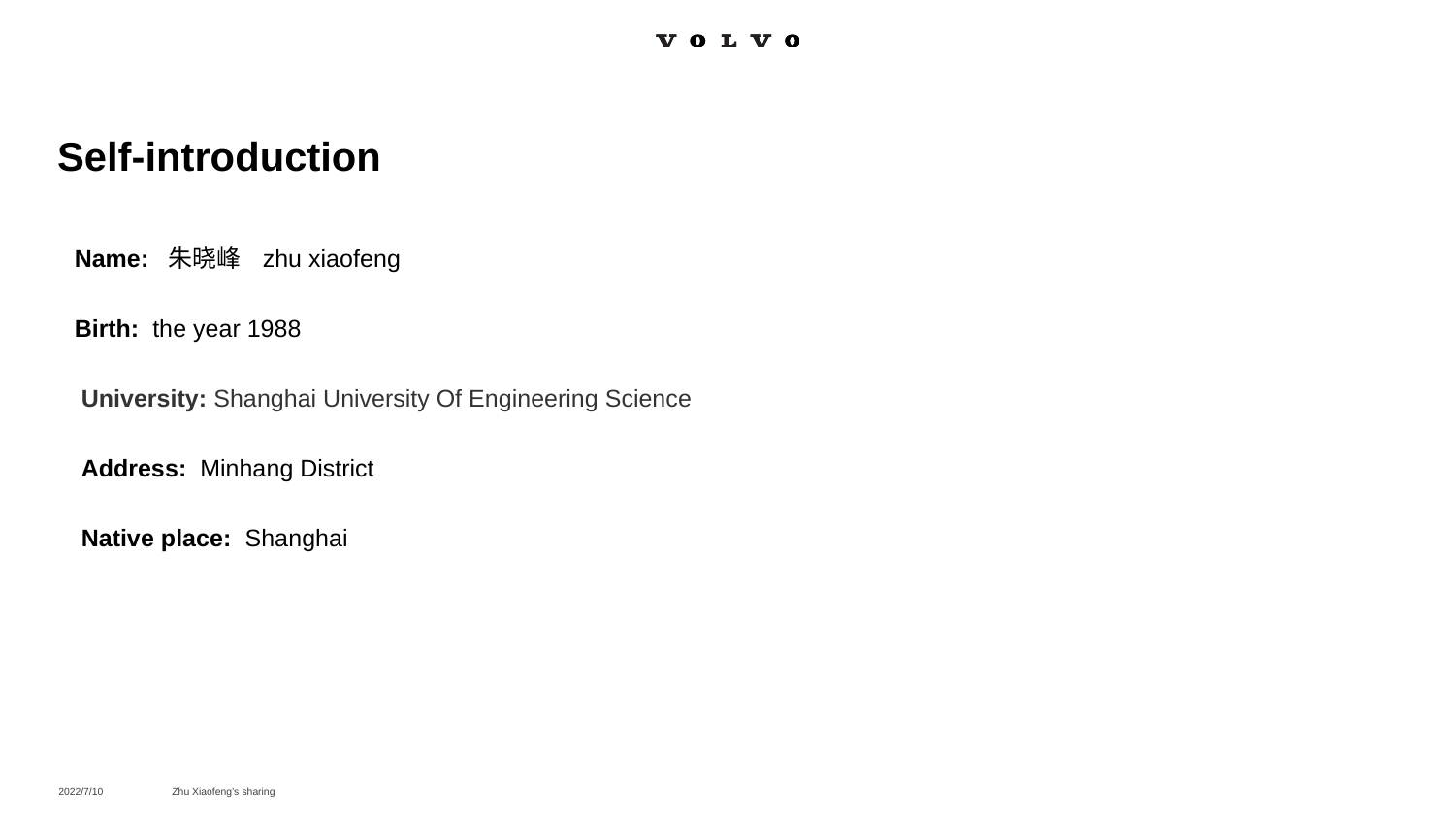

# Self-introduction
Name:  朱晓峰   zhu xiaofeng

Birth:  the year 1988

 University: Shanghai University Of Engineering Science

 Address:  Minhang District

 Native place:  Shanghai

Zhu Xiaofeng’s sharing
2022/7/10